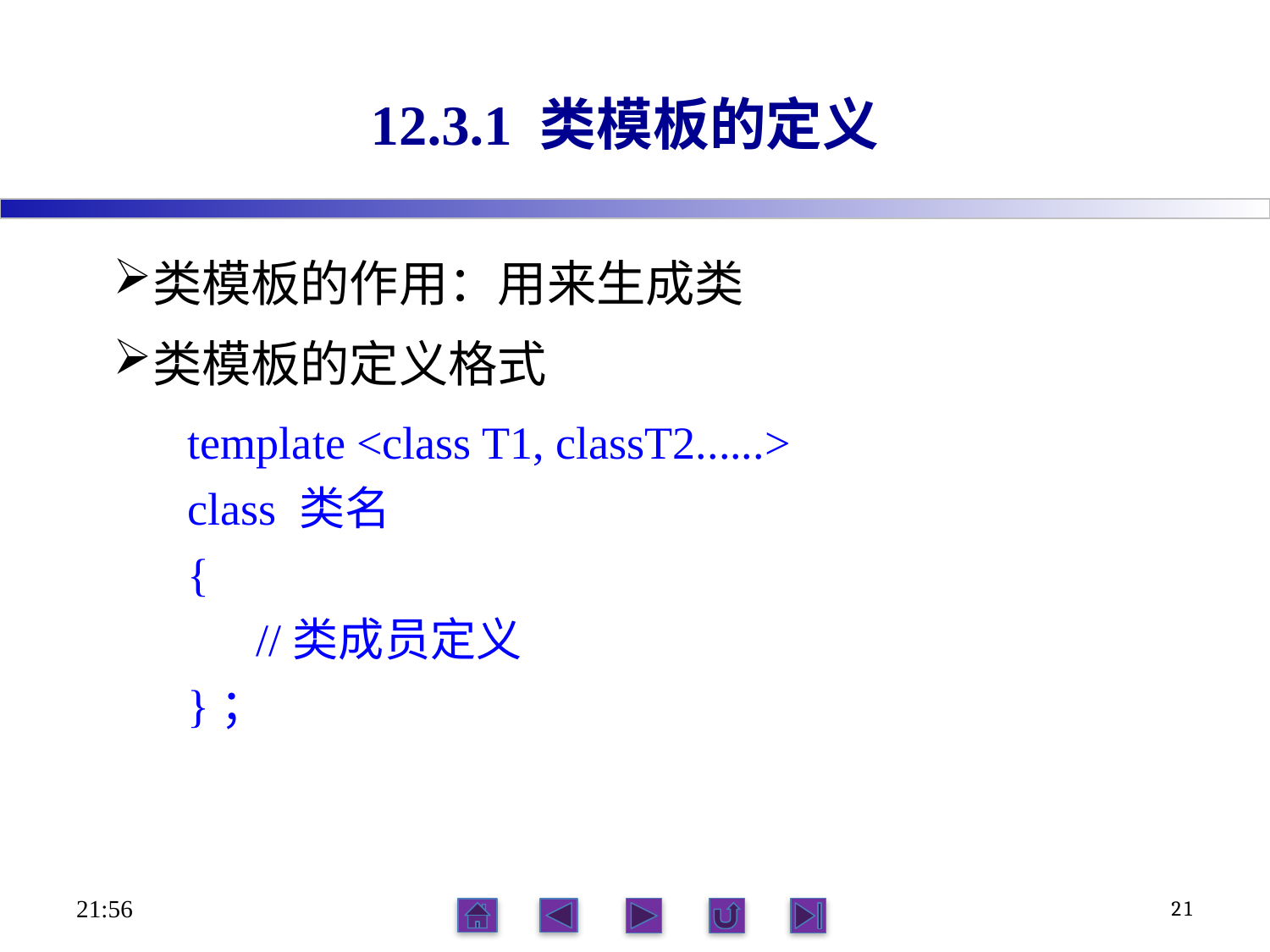

# 12.3.1 类模板的定义
类模板的作用：用来生成类
类模板的定义格式
template <class T1, classT2......>
class 类名
{
      //类成员定义
}；

21:56
21